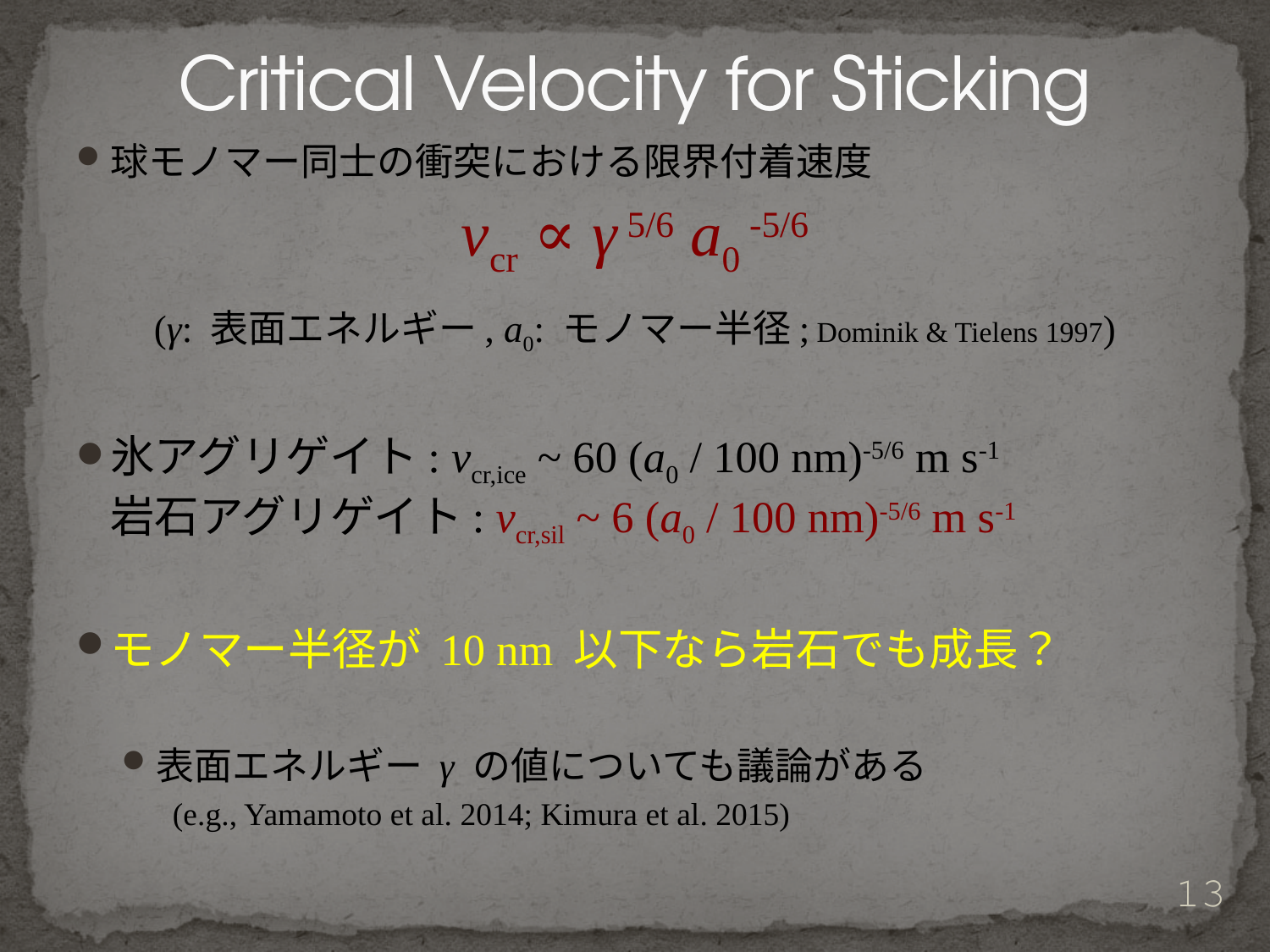

# Critical Velocity for Sticking
球モノマー同士の衝突における限界付着速度
vcr ∝ γ 5/6 a0 -5/6
(γ: 表面エネルギー, a0: モノマー半径; Dominik & Tielens 1997)

氷アグリゲイト: vcr,ice ~ 60 (a0 / 100 nm)-5/6 m s-1
岩石アグリゲイト: vcr,sil ~ 6 (a0 / 100 nm)-5/6 m s-1

モノマー半径が 10 nm 以下なら岩石でも成長？

表面エネルギー γ の値についても議論がある
 (e.g., Yamamoto et al. 2014; Kimura et al. 2015)
13